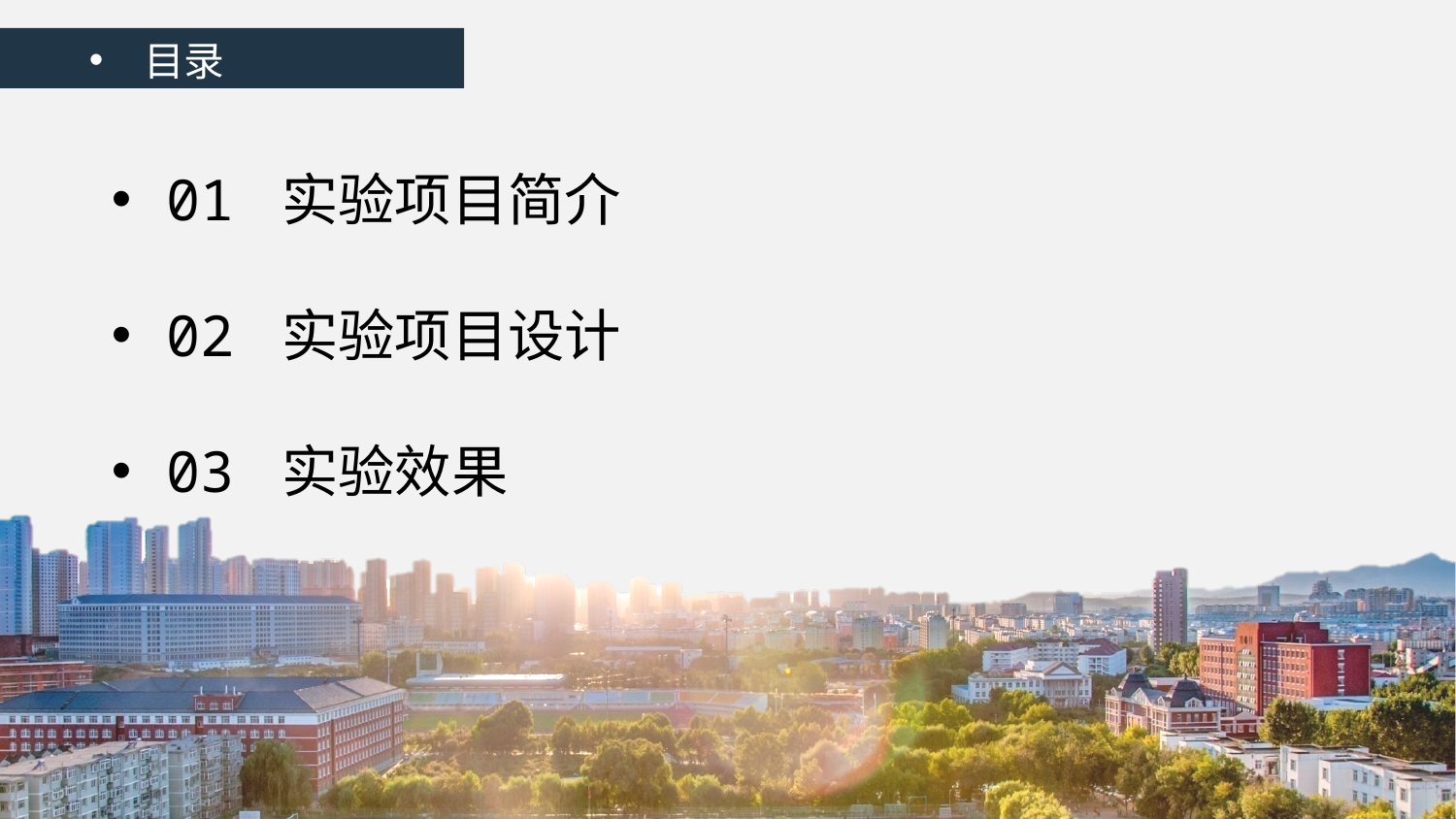

目录
01 实验项目简介

02 实验项目设计

03 实验效果